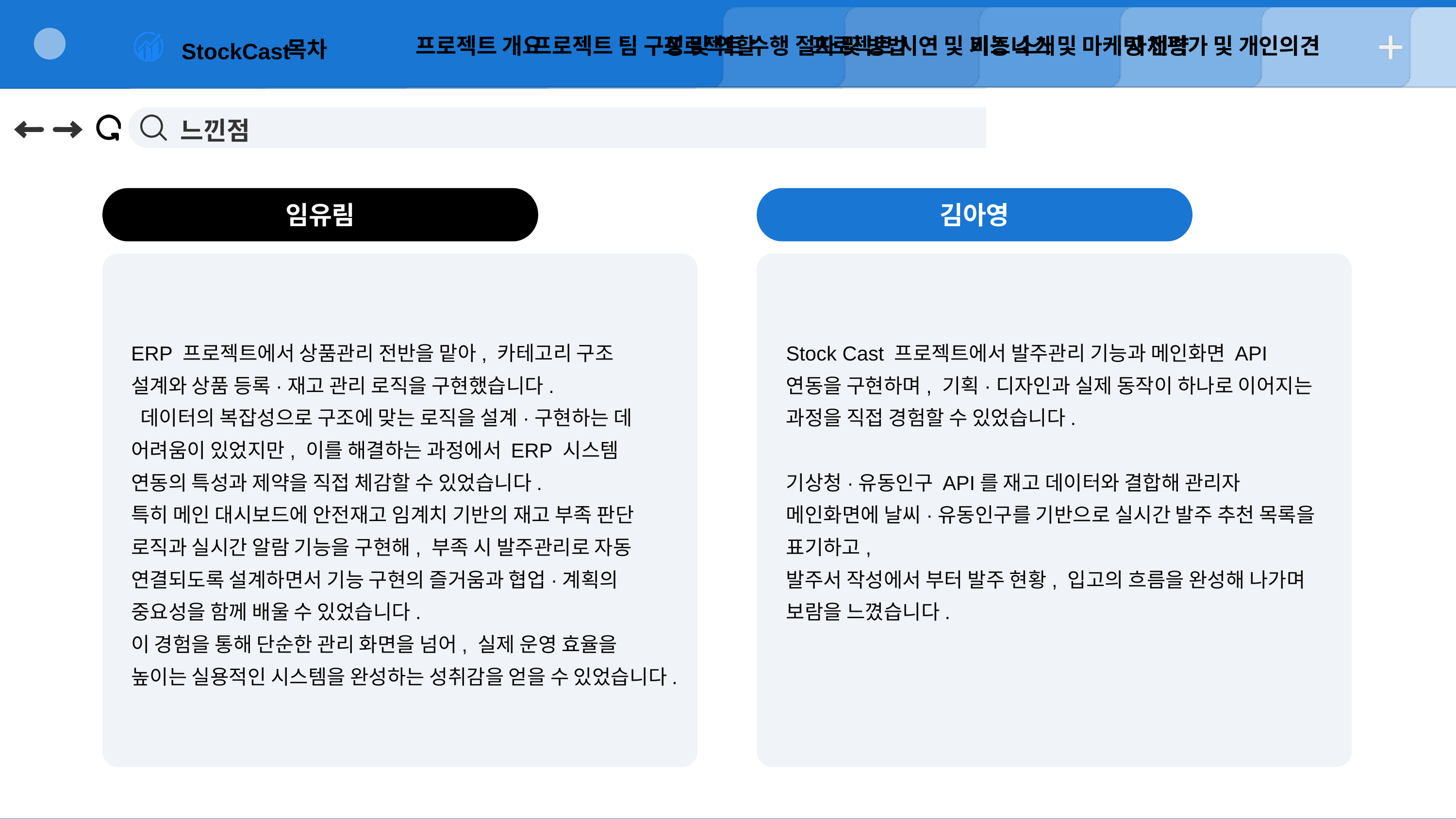

프로젝트 개요
프로젝트 팀 구성 및 역할
프로젝트 수행 절차 및 방법
프로젝트 시연 및 기능 소개
비즈니스 및 마케팅 전략
자체평가 및 개인의견

목차
StockCast

느낀점

임유림

김아영

ERP 프로젝트에서 상품관리 전반을 맡아, 카테고리 구조 설계와 상품 등록·재고 관리 로직을 구현했습니다.
 데이터의 복잡성으로 구조에 맞는 로직을 설계·구현하는 데 어려움이 있었지만, 이를 해결하는 과정에서 ERP 시스템 연동의 특성과 제약을 직접 체감할 수 있었습니다.
특히 메인 대시보드에 안전재고 임계치 기반의 재고 부족 판단 로직과 실시간 알람 기능을 구현해, 부족 시 발주관리로 자동 연결되도록 설계하면서 기능 구현의 즐거움과 협업·계획의 중요성을 함께 배울 수 있었습니다.
이 경험을 통해 단순한 관리 화면을 넘어, 실제 운영 효율을 높이는 실용적인 시스템을 완성하는 성취감을 얻을 수 있었습니다.
Stock Cast 프로젝트에서 발주관리 기능과 메인화면 API 연동을 구현하며, 기획·디자인과 실제 동작이 하나로 이어지는 과정을 직접 경험할 수 있었습니다.

기상청·유동인구 API를 재고 데이터와 결합해 관리자 메인화면에 날씨·유동인구를 기반으로 실시간 발주 추천 목록을 표기하고,
발주서 작성에서 부터 발주 현황, 입고의 흐름을 완성해 나가며 보람을 느꼈습니다.
Drew Feig